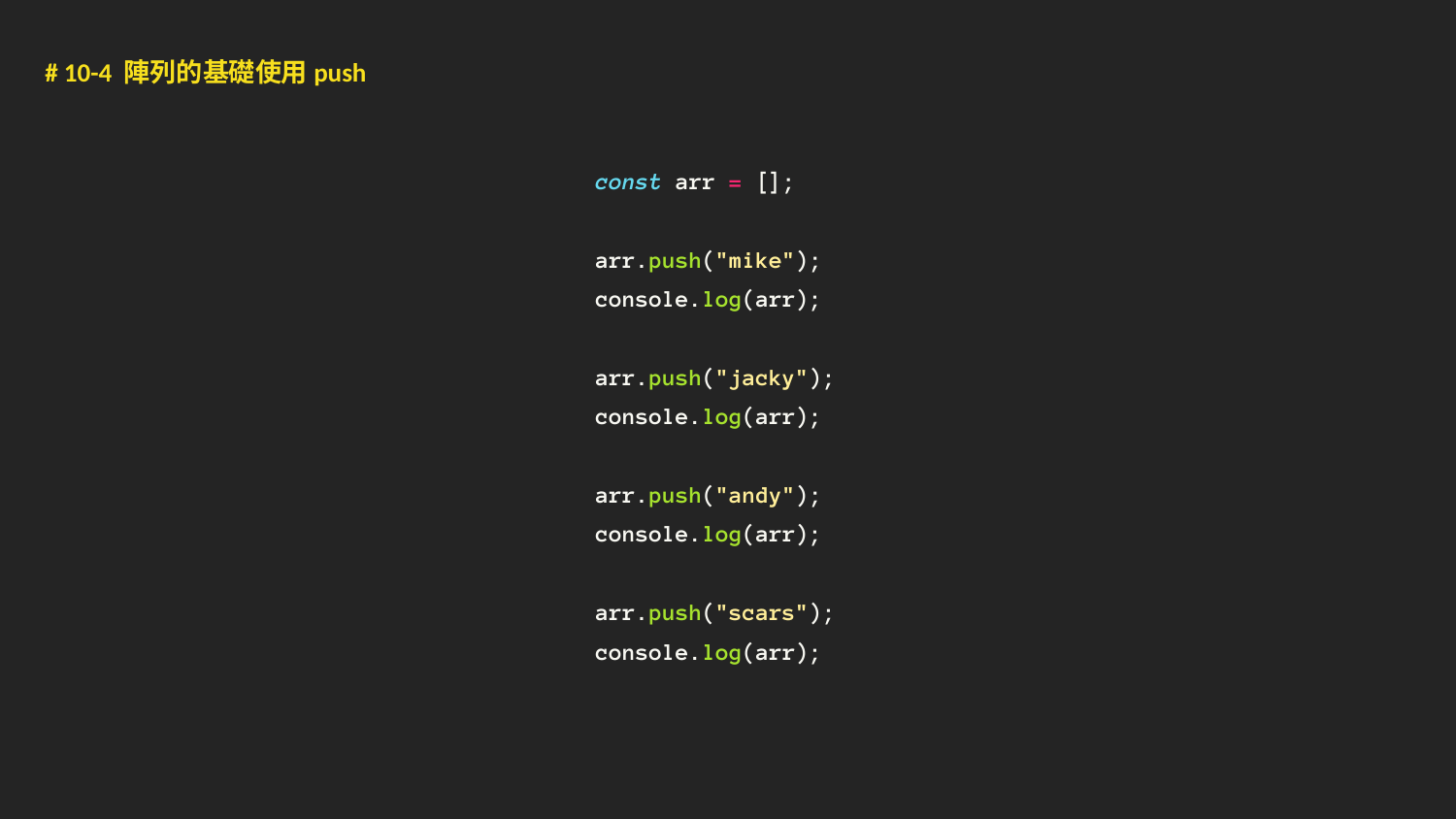

# 10-4 陣列的基礎使用push
const arr = [];

arr.push("mike");
console.log(arr);

arr.push("jacky");
console.log(arr);

arr.push("andy");
console.log(arr);

arr.push("scars");
console.log(arr);